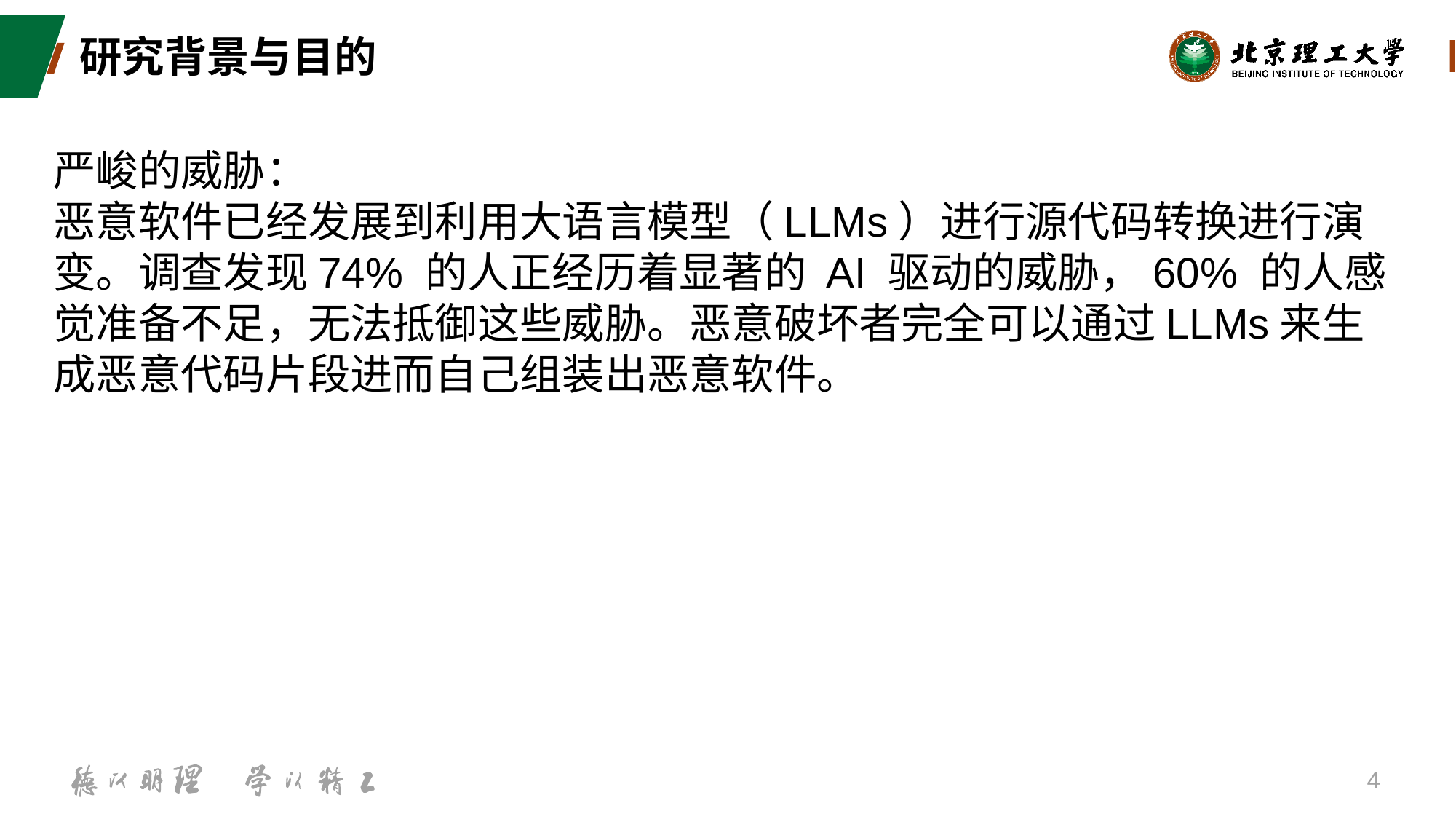

# 研究背景与目的
严峻的威胁：
恶意软件已经发展到利用大语言模型（LLMs）进行源代码转换进行演变。调查发现74% 的人正经历着显著的 AI 驱动的威胁，60% 的人感觉准备不足，无法抵御这些威胁。恶意破坏者完全可以通过LLMs来生成恶意代码片段进而自己组装出恶意软件。